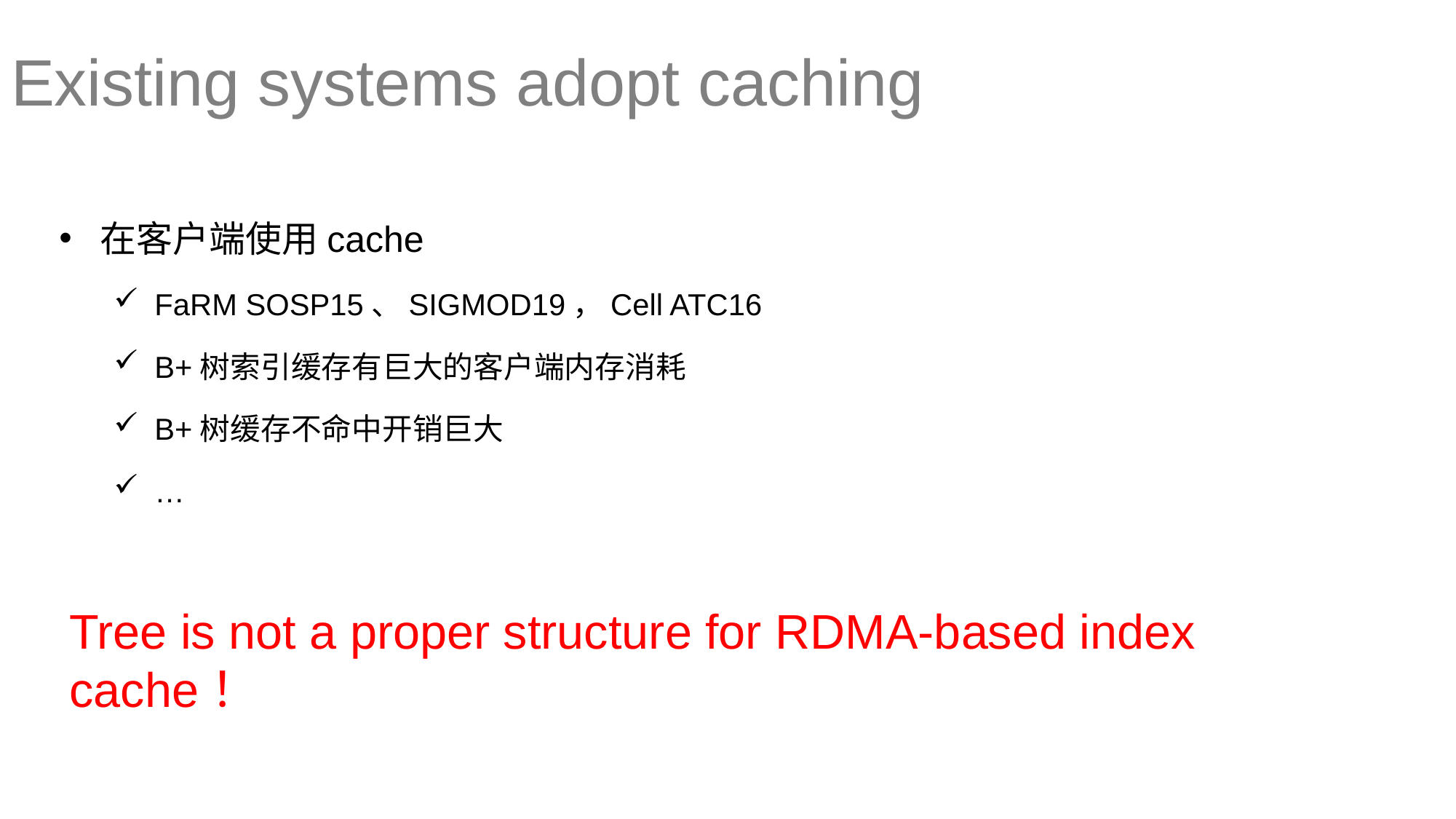

# Existing systems adopt caching
在客户端使用cache
FaRM SOSP15、SIGMOD19，Cell ATC16
B+树索引缓存有巨大的客户端内存消耗
B+树缓存不命中开销巨大
…
Tree is not a proper structure for RDMA-based index cache！